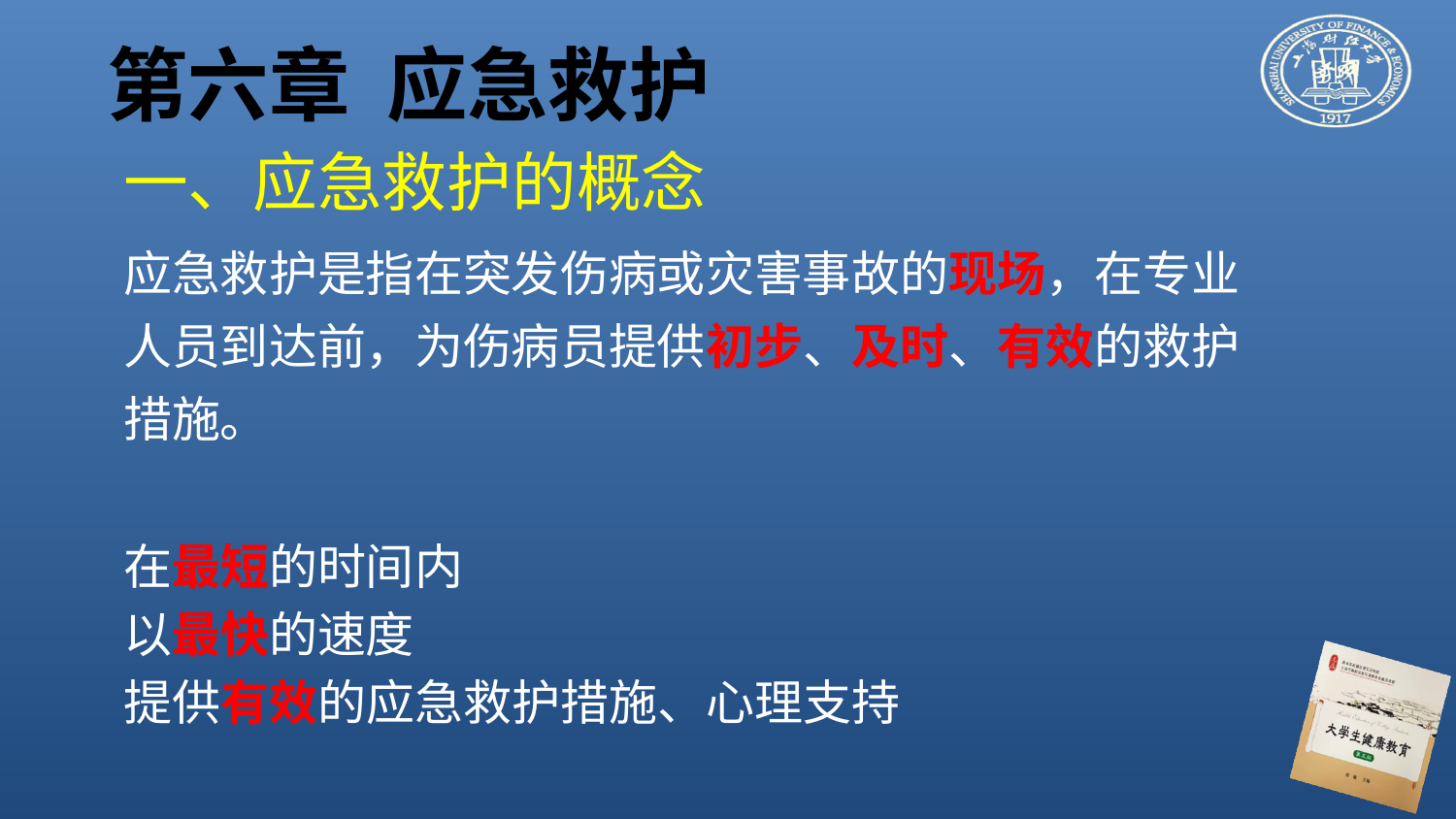

第六章  应急救护
一、应急救护的概念
应急救护是指在突发伤病或灾害事故的现场，在专业人员到达前，为伤病员提供初步、及时、有效的救护措施。

在最短的时间内
以最快的速度
提供有效的应急救护措施、心理支持